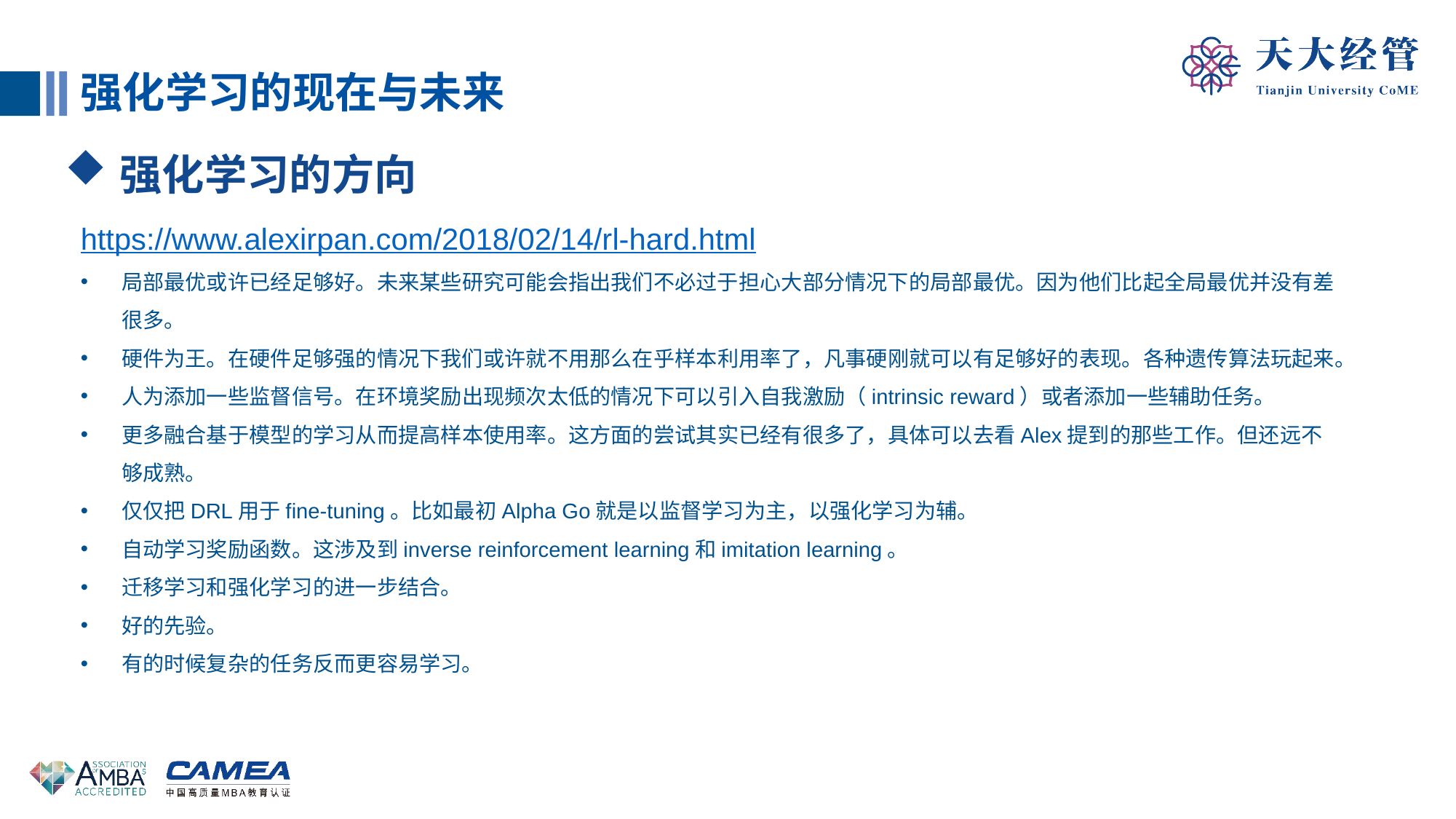

强化学习的现在与未来

强化学习的方向
https://www.alexirpan.com/2018/02/14/rl-hard.html
局部最优或许已经足够好。未来某些研究可能会指出我们不必过于担心大部分情况下的局部最优。因为他们比起全局最优并没有差很多。
硬件为王。在硬件足够强的情况下我们或许就不用那么在乎样本利用率了，凡事硬刚就可以有足够好的表现。各种遗传算法玩起来。
人为添加一些监督信号。在环境奖励出现频次太低的情况下可以引入自我激励（intrinsic reward）或者添加一些辅助任务。
更多融合基于模型的学习从而提高样本使用率。这方面的尝试其实已经有很多了，具体可以去看Alex提到的那些工作。但还远不够成熟。
仅仅把DRL用于fine-tuning。比如最初Alpha Go就是以监督学习为主，以强化学习为辅。
自动学习奖励函数。这涉及到inverse reinforcement learning和imitation learning。
迁移学习和强化学习的进一步结合。
好的先验。
有的时候复杂的任务反而更容易学习。